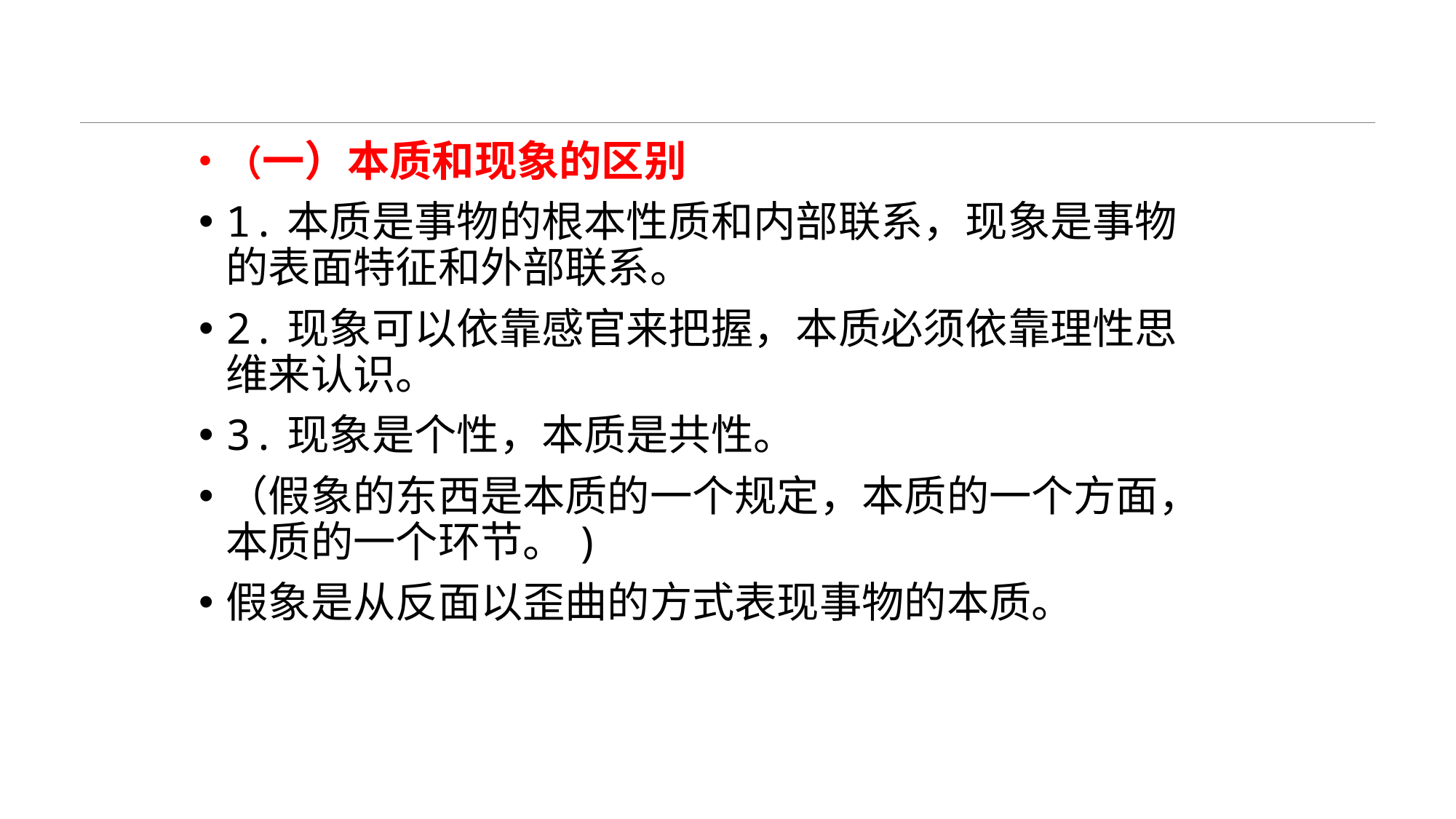

#
（一）本质和现象的区别
1.本质是事物的根本性质和内部联系，现象是事物的表面特征和外部联系。
2.现象可以依靠感官来把握，本质必须依靠理性思维来认识。
3.现象是个性，本质是共性。
（假象的东西是本质的一个规定，本质的一个方面，本质的一个环节。)
假象是从反面以歪曲的方式表现事物的本质。